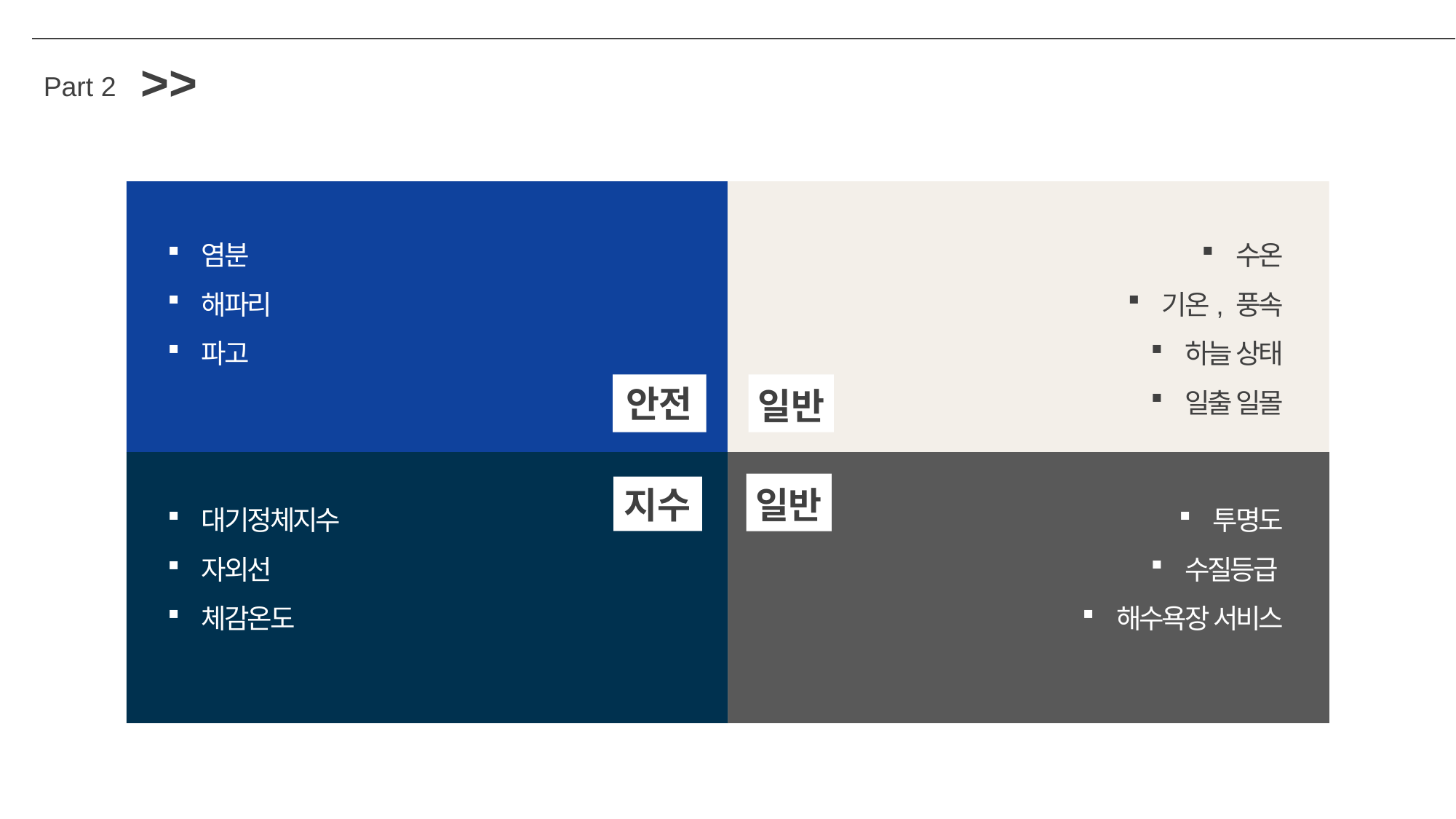

>>
Part 2

염분
해파리
파고
수온
기온, 풍속
하늘 상태
일출 일몰

안전
일반

지수
일반
투명도
수질등급
해수욕장 서비스
대기정체지수
자외선
체감온도